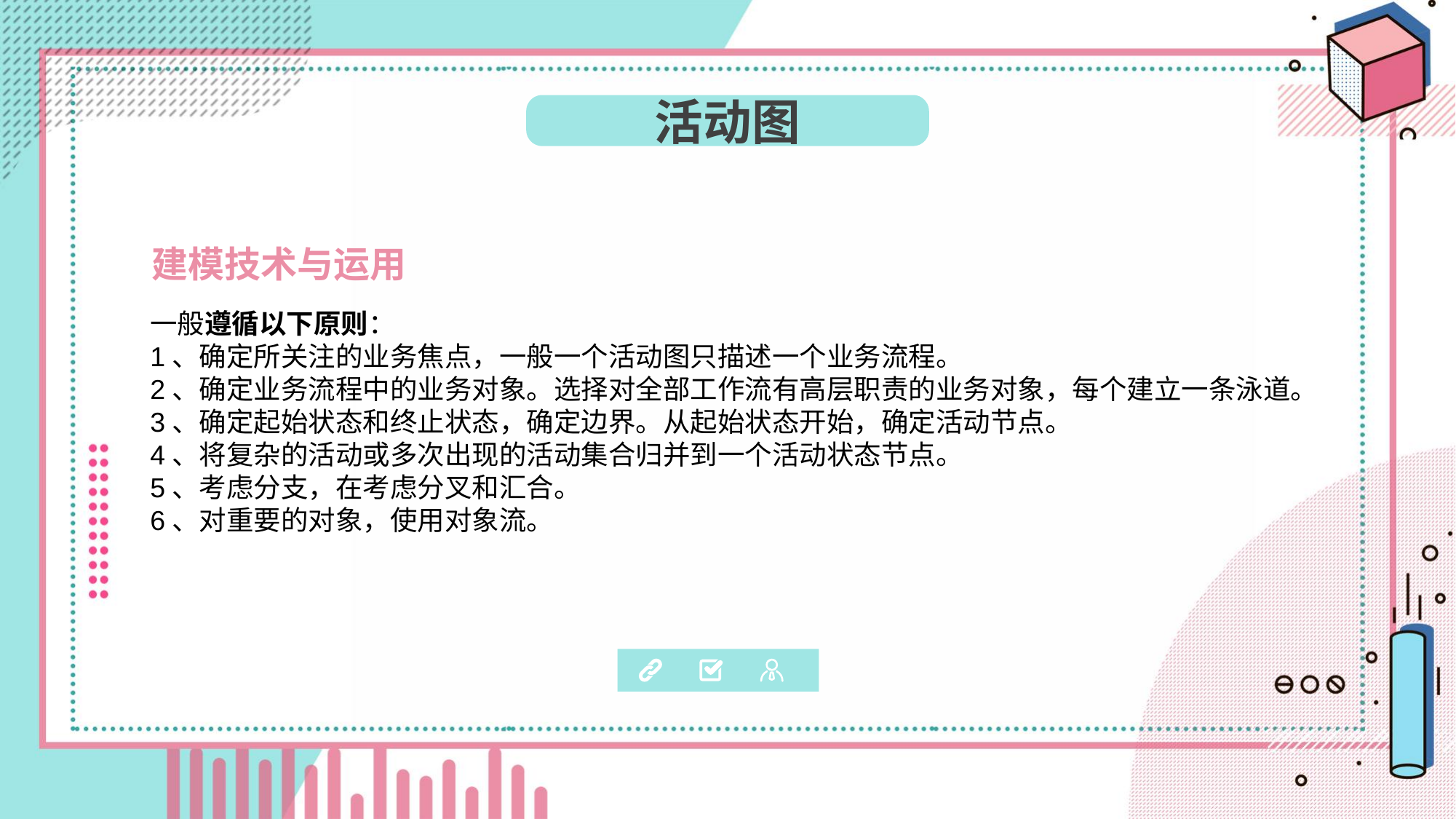

活动图
建模技术与运用
一般遵循以下原则：
1、确定所关注的业务焦点，一般一个活动图只描述一个业务流程。
2、确定业务流程中的业务对象。选择对全部工作流有高层职责的业务对象，每个建立一条泳道。
3、确定起始状态和终止状态，确定边界。从起始状态开始，确定活动节点。
4、将复杂的活动或多次出现的活动集合归并到一个活动状态节点。
5、考虑分支，在考虑分叉和汇合。
6、对重要的对象，使用对象流。